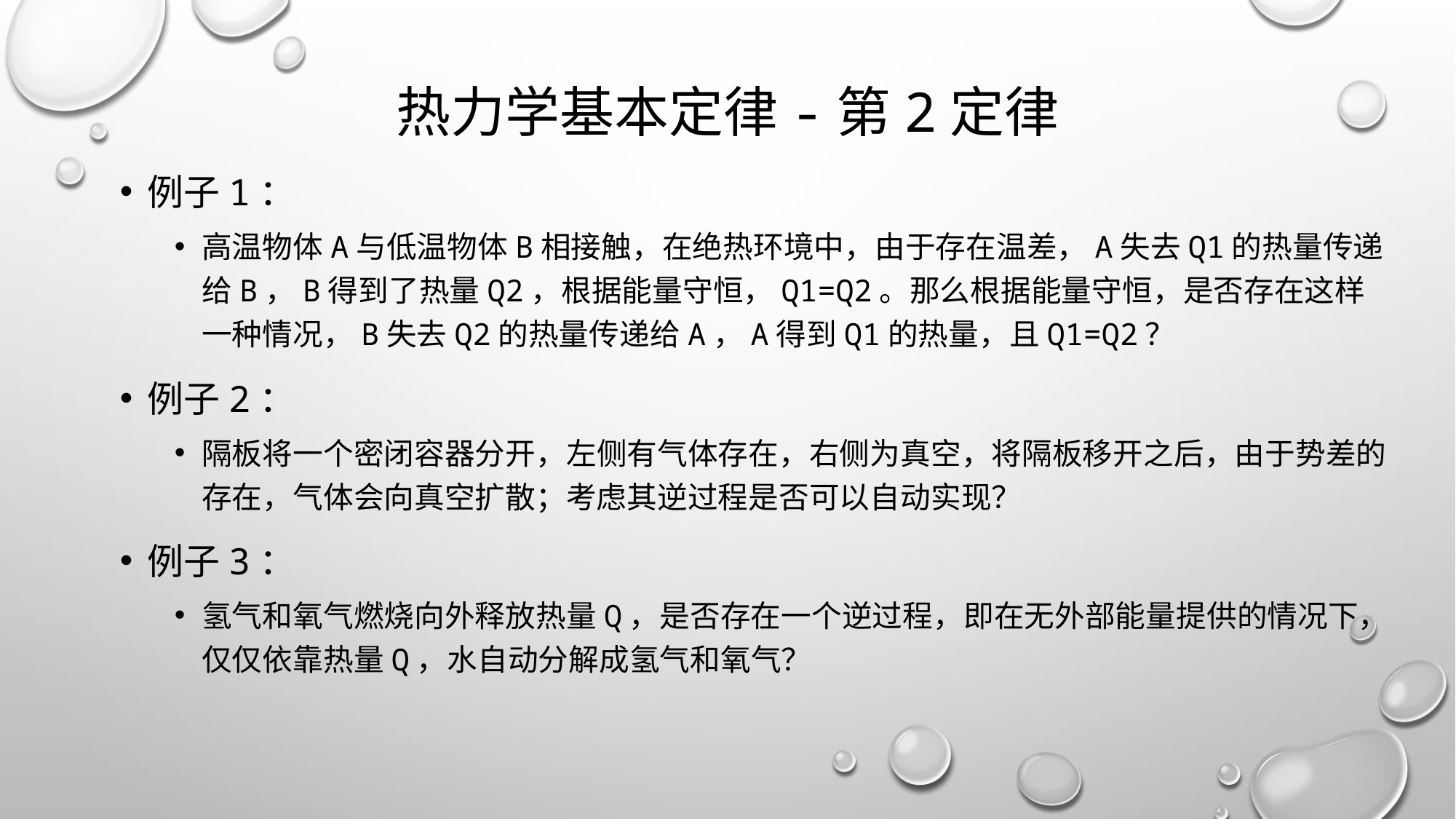

# 热力学基本定律-第2定律
例子1：
高温物体A与低温物体B相接触，在绝热环境中，由于存在温差，A失去Q1的热量传递给B，B得到了热量Q2，根据能量守恒，Q1=Q2。那么根据能量守恒，是否存在这样一种情况，B失去Q2的热量传递给A，A得到Q1的热量，且Q1=Q2？
例子2：
隔板将一个密闭容器分开，左侧有气体存在，右侧为真空，将隔板移开之后，由于势差的存在，气体会向真空扩散；考虑其逆过程是否可以自动实现？
例子3：
氢气和氧气燃烧向外释放热量Q，是否存在一个逆过程，即在无外部能量提供的情况下，仅仅依靠热量Q，水自动分解成氢气和氧气？